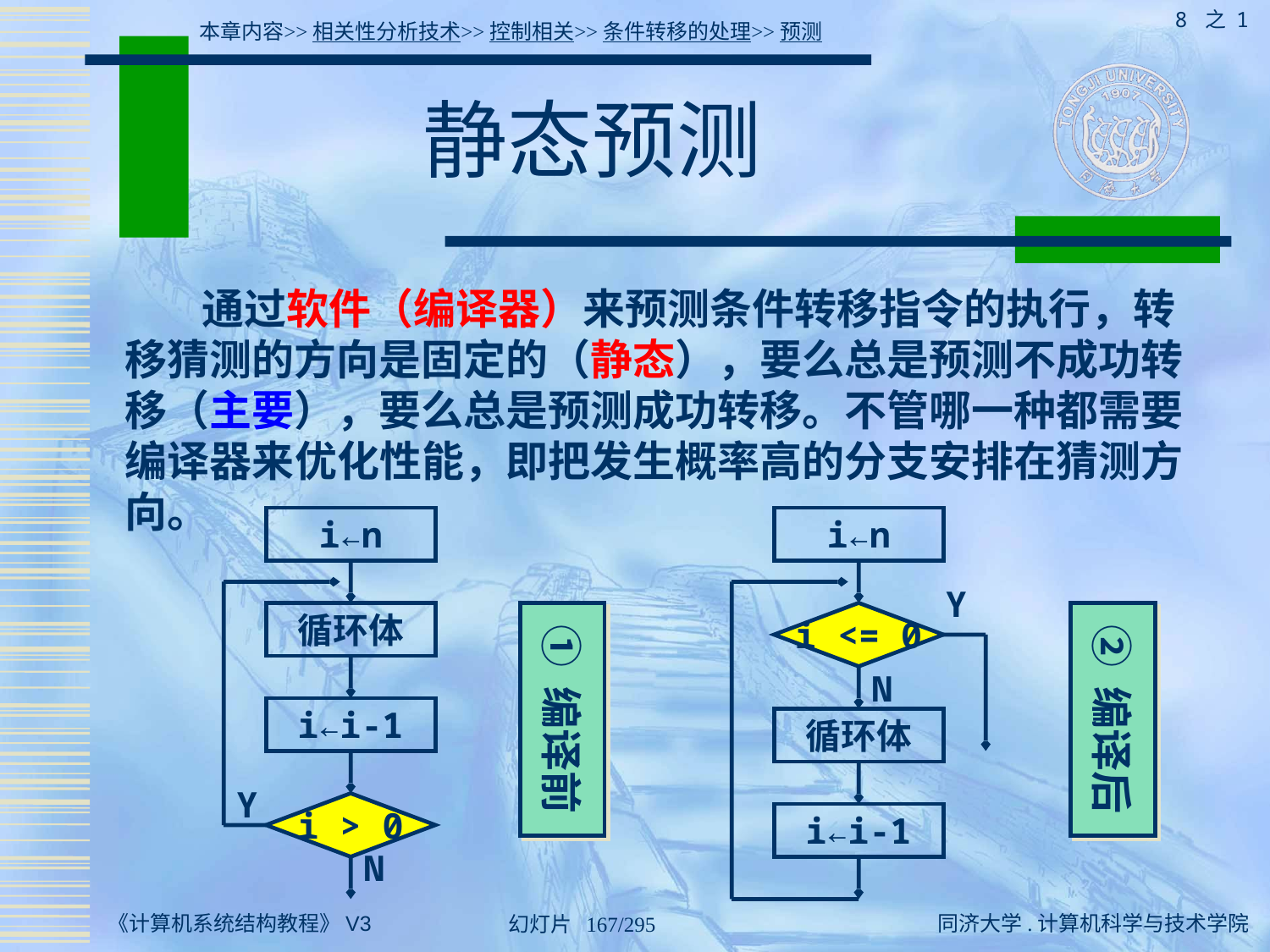

8 之 1
本章内容>>相关性分析技术>>控制相关>>条件转移的处理>>预测
# 静态预测
       通过软件（编译器）来预测条件转移指令的执行，转移猜测的方向是固定的（静态），要么总是预测不成功转移（主要），要么总是预测成功转移。不管哪一种都需要编译器来优化性能，即把发生概率高的分支安排在猜测方向。
i←n
i←n

Y
循环体
① 编译前
i <= 0
② 编译后

N
i←i-1
循环体

Y
i > 0
i←i-1

N